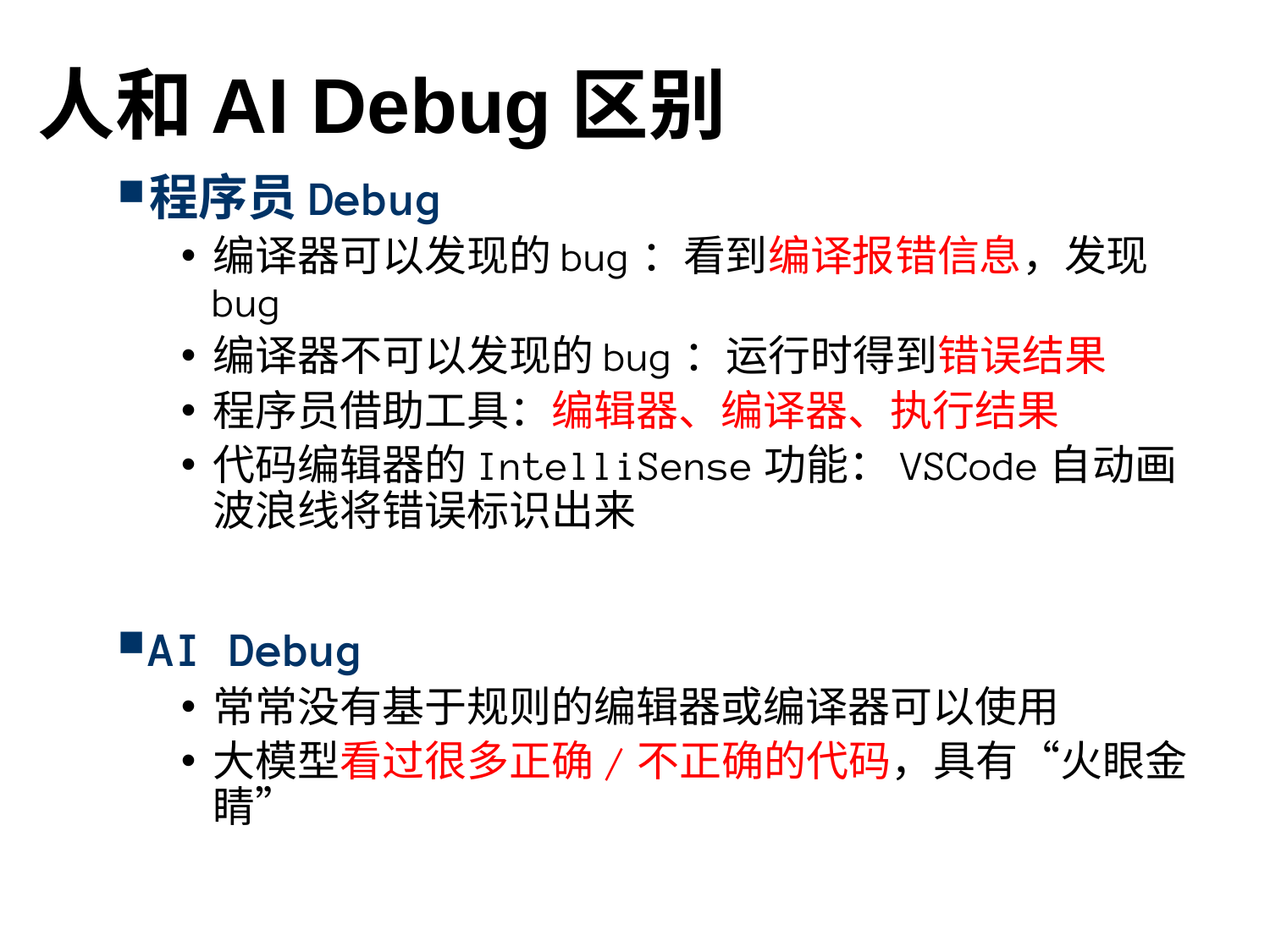

# 人和AI Debug区别
程序员Debug
编译器可以发现的bug：看到编译报错信息，发现bug
编译器不可以发现的bug：运行时得到错误结果
程序员借助工具：编辑器、编译器、执行结果
代码编辑器的IntelliSense功能：VSCode自动画波浪线将错误标识出来

AI Debug
常常没有基于规则的编辑器或编译器可以使用
大模型看过很多正确/不正确的代码，具有“火眼金睛”